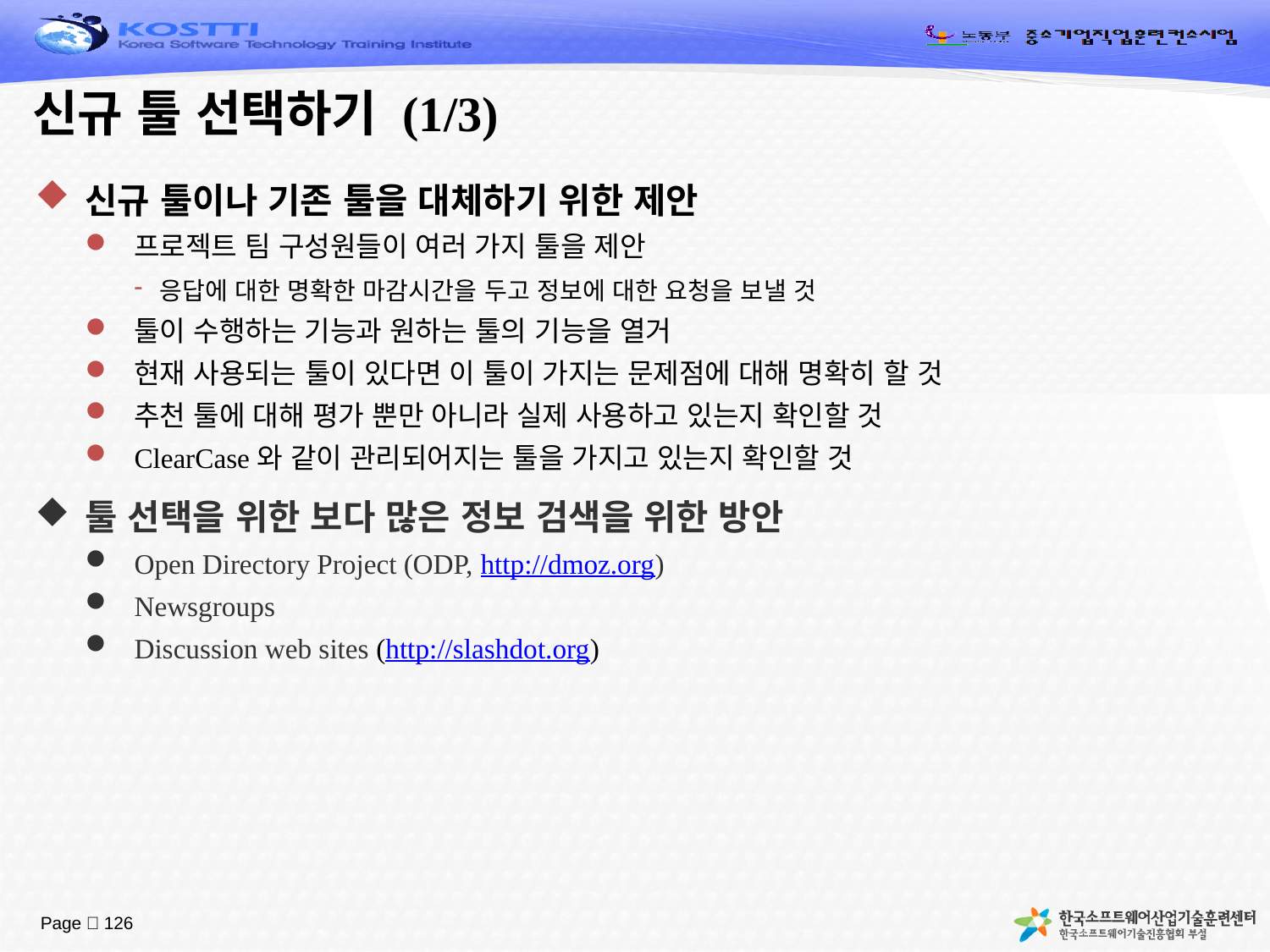

# 신규 툴 선택하기 (1/3)
신규 툴이나 기존 툴을 대체하기 위한 제안
프로젝트 팀 구성원들이 여러 가지 툴을 제안
응답에 대한 명확한 마감시간을 두고 정보에 대한 요청을 보낼 것
툴이 수행하는 기능과 원하는 툴의 기능을 열거
현재 사용되는 툴이 있다면 이 툴이 가지는 문제점에 대해 명확히 할 것
추천 툴에 대해 평가 뿐만 아니라 실제 사용하고 있는지 확인할 것
ClearCase와 같이 관리되어지는 툴을 가지고 있는지 확인할 것
툴 선택을 위한 보다 많은 정보 검색을 위한 방안
Open Directory Project (ODP, http://dmoz.org)
Newsgroups
Discussion web sites (http://slashdot.org)